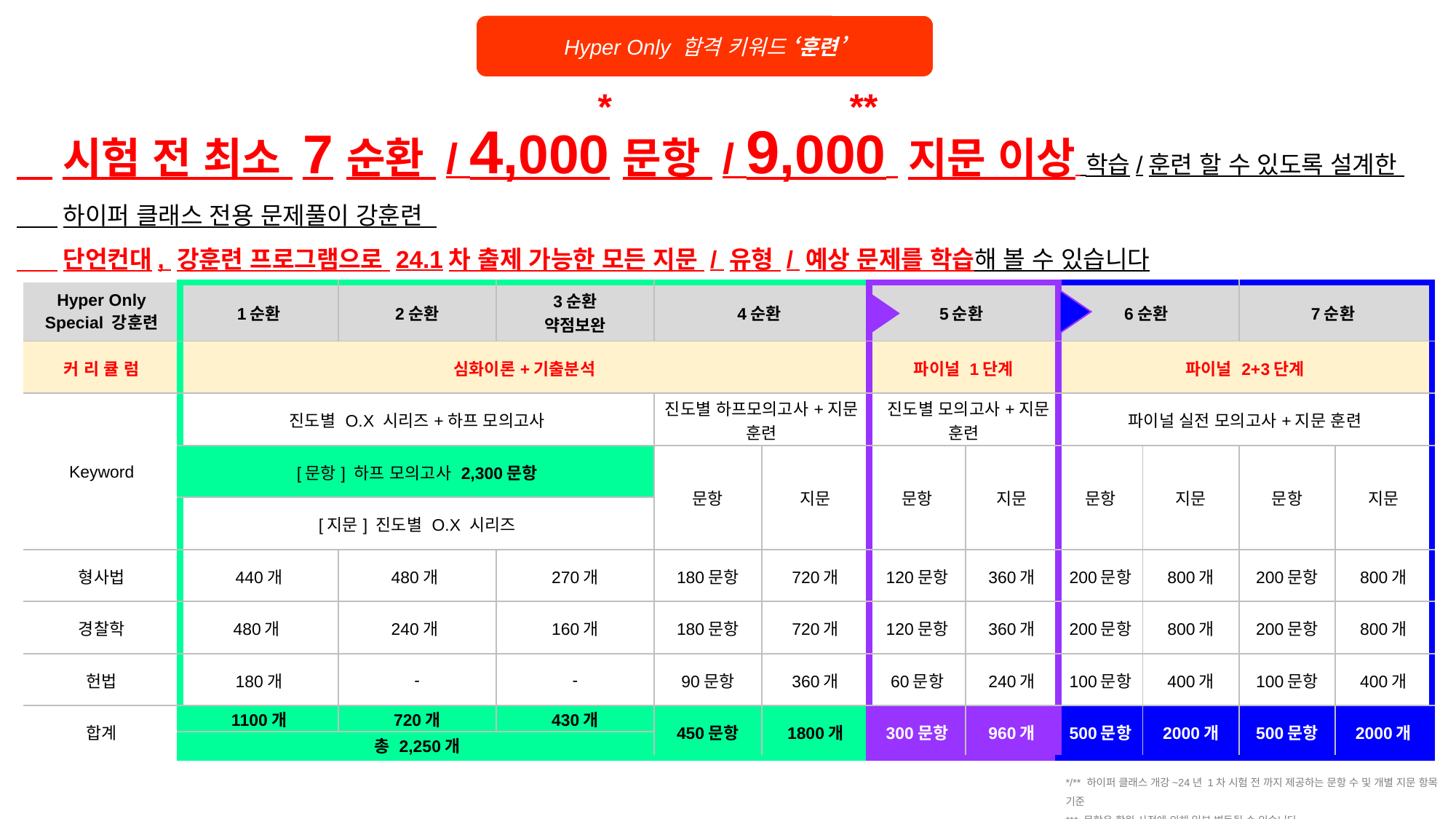

Hyper Only 합격 키워드 ‘훈련’
Section5
   시험 전 최소 7순환 / 4,000문항 / 9,000 지문 이상  학습/훈련 할 수 있도록 설계한
      하이퍼 클래스 전용 문제풀이 강훈련
      단언컨대, 강훈련 프로그램으로 24.1차 출제 가능한 모든 지문 / 유형 / 예상 문제를 학습해 볼 수 있습니다
*
**
| Hyper Only Special 강훈련 | 1순환 | 2순환 | 3순환 약점보완 | 4순환 |  | 5순환 |  | 6순환 |  | 7순환 |  |
| --- | --- | --- | --- | --- | --- | --- | --- | --- | --- | --- | --- |
| 커 리 큘 럼 | 심화이론+기출분석 |  |  |  |  | 파이널 1단계 |  | 파이널 2+3단계 |  |  |  |
| Keyword | 진도별 O.X 시리즈+하프 모의고사 |  |  | 진도별 하프모의고사+지문 훈련 |  | 진도별 모의고사+지문 훈련 |  | 파이널 실전 모의고사+지문 훈련 |  | 파이널 실전 모의고사 |  |
|  | [문항] 하프 모의고사 2,300문항 |  |  | 문항 | 지문 | 문항 | 지문 | 문항 | 지문 | 문항 | 지문 |
|  | [지문] 진도별 O.X 시리즈 | 지문 | 지문 |  |  |  |  |  |  |  |  |
| 형사법 | 440개 | 480개 | 270개 | 180문항 | 720개 | 120문항 | 360개 | 200문항 | 800개 | 200문항 | 800개 |
| 경찰학 | 480개 | 240개 | 160개 | 180문항 | 720개 | 120문항 | 360개 | 200문항 | 800개 | 200문항 | 800개 |
| 헌법 | 180개 | - | - | 90문항 | 360개 | 60문항 | 240개 | 100문항 | 400개 | 100문항 | 400개 |
| 합계 | 1100개 | 720개 | 430개 | 450문항 | 1800개 | 300문항 | 960개 | 500문항 | 2000개 | 500문항 | 2000개 |
|  | 총 2,250개 |  |  |  |  |  |  |  |  |  |  |

*/** 하이퍼 클래스 개강~24년 1차 시험 전 까지 제공하는 문항 수 및 개별 지문 항목 기준
*** 문항은 학원 사정에 의해 일부 변동될 수 있습니다.